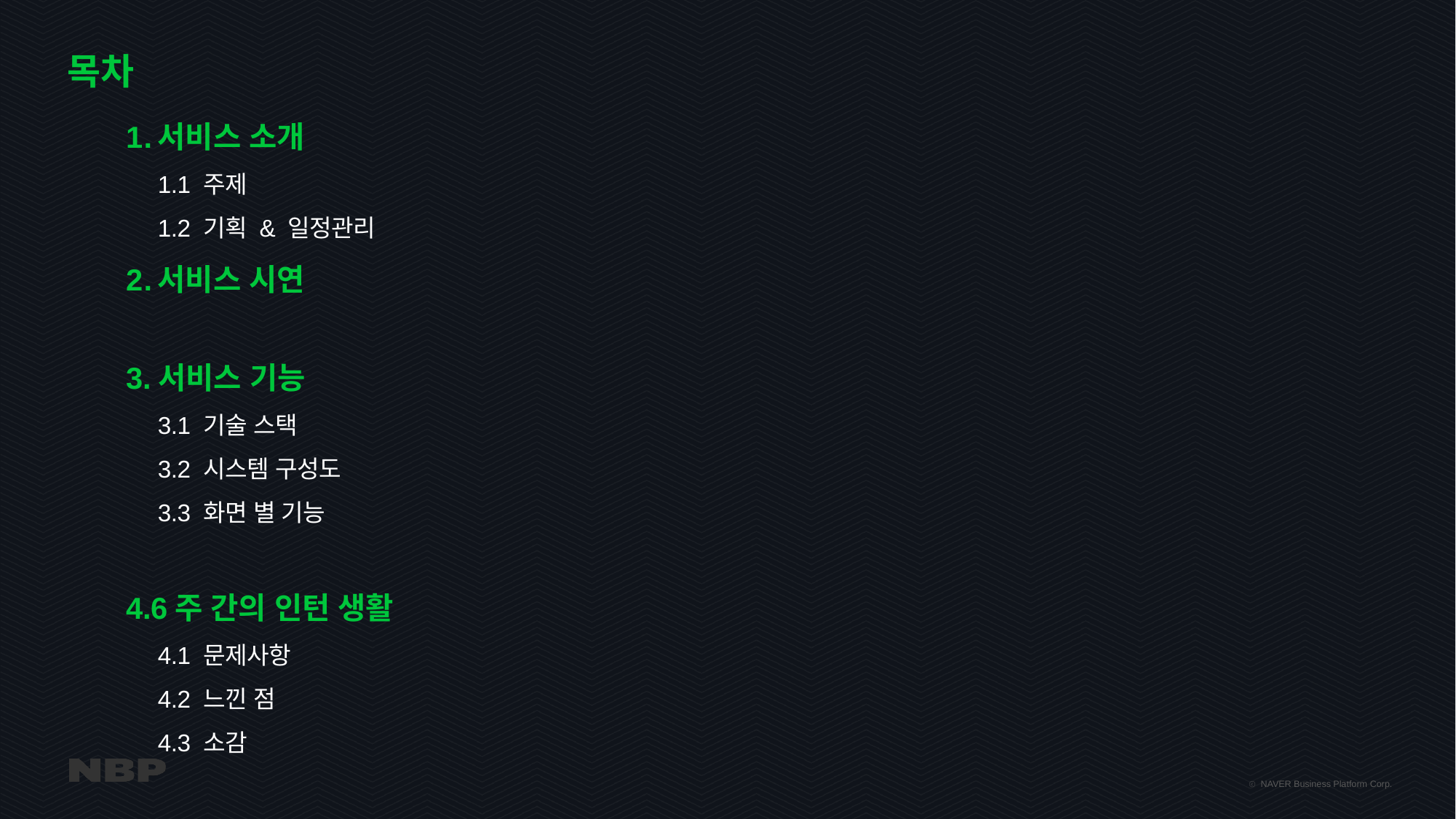

# 목차
서비스 소개
1.1 주제
1.2 기획 & 일정관리
서비스 시연

3.서비스 기능
3.1 기술 스택
3.2 시스템 구성도
3.3 화면 별 기능

4.6주 간의 인턴 생활
4.1 문제사항
4.2 느낀 점
4.3 소감